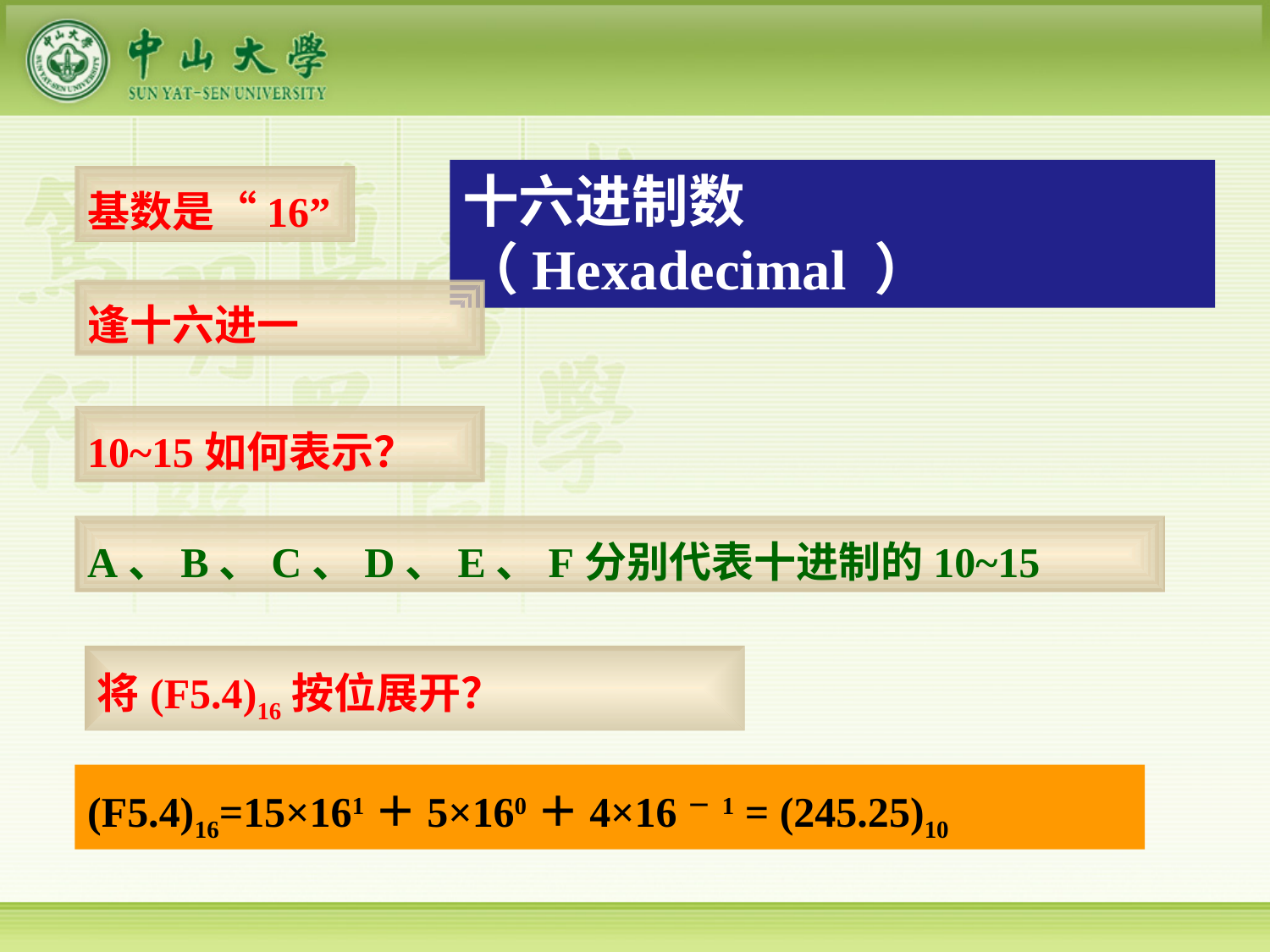

十六进制数（Hexadecimal ）
基数是“16”
逢十六进一
10~15如何表示？
A、B、C、D、E、F分别代表十进制的10~15
将(F5.4)16按位展开？
(F5.4)16=15×161＋5×160＋4×16－1 = (245.25)10

47